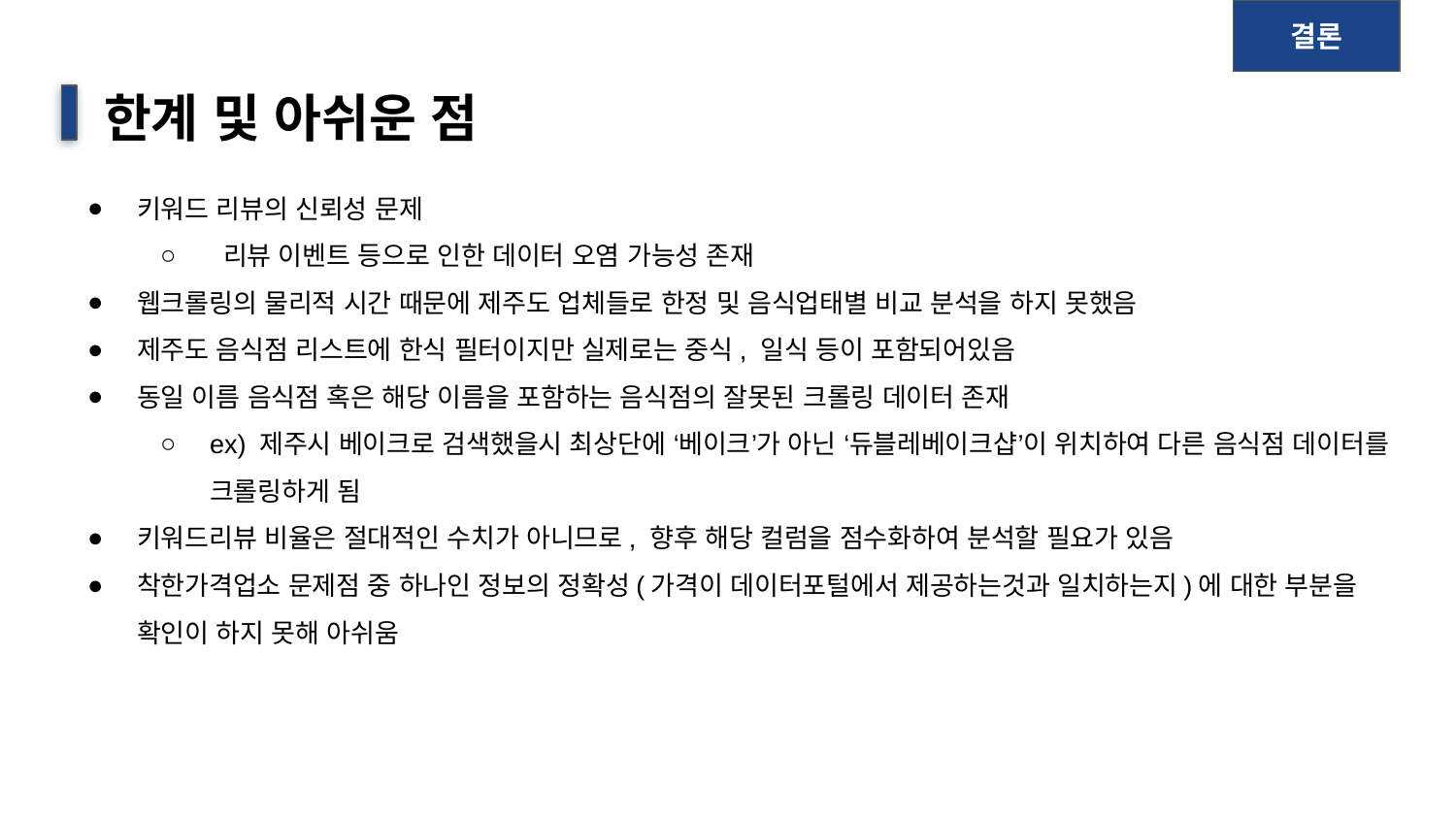

결론
# 한계 및 아쉬운 점

키워드 리뷰의 신뢰성 문제
 리뷰 이벤트 등으로 인한 데이터 오염 가능성 존재
웹크롤링의 물리적 시간 때문에 제주도 업체들로 한정 및 음식업태별 비교 분석을 하지 못했음
제주도 음식점 리스트에 한식 필터이지만 실제로는 중식, 일식 등이 포함되어있음
동일 이름 음식점 혹은 해당 이름을 포함하는 음식점의 잘못된 크롤링 데이터 존재
ex) 제주시 베이크로 검색했을시 최상단에 ‘베이크’가 아닌 ‘듀블레베이크샵’이 위치하여 다른 음식점 데이터를 크롤링하게 됨
키워드리뷰 비율은 절대적인 수치가 아니므로, 향후 해당 컬럼을 점수화하여 분석할 필요가 있음
착한가격업소 문제점 중 하나인 정보의 정확성(가격이 데이터포털에서 제공하는것과 일치하는지)에 대한 부분을 확인이 하지 못해 아쉬움